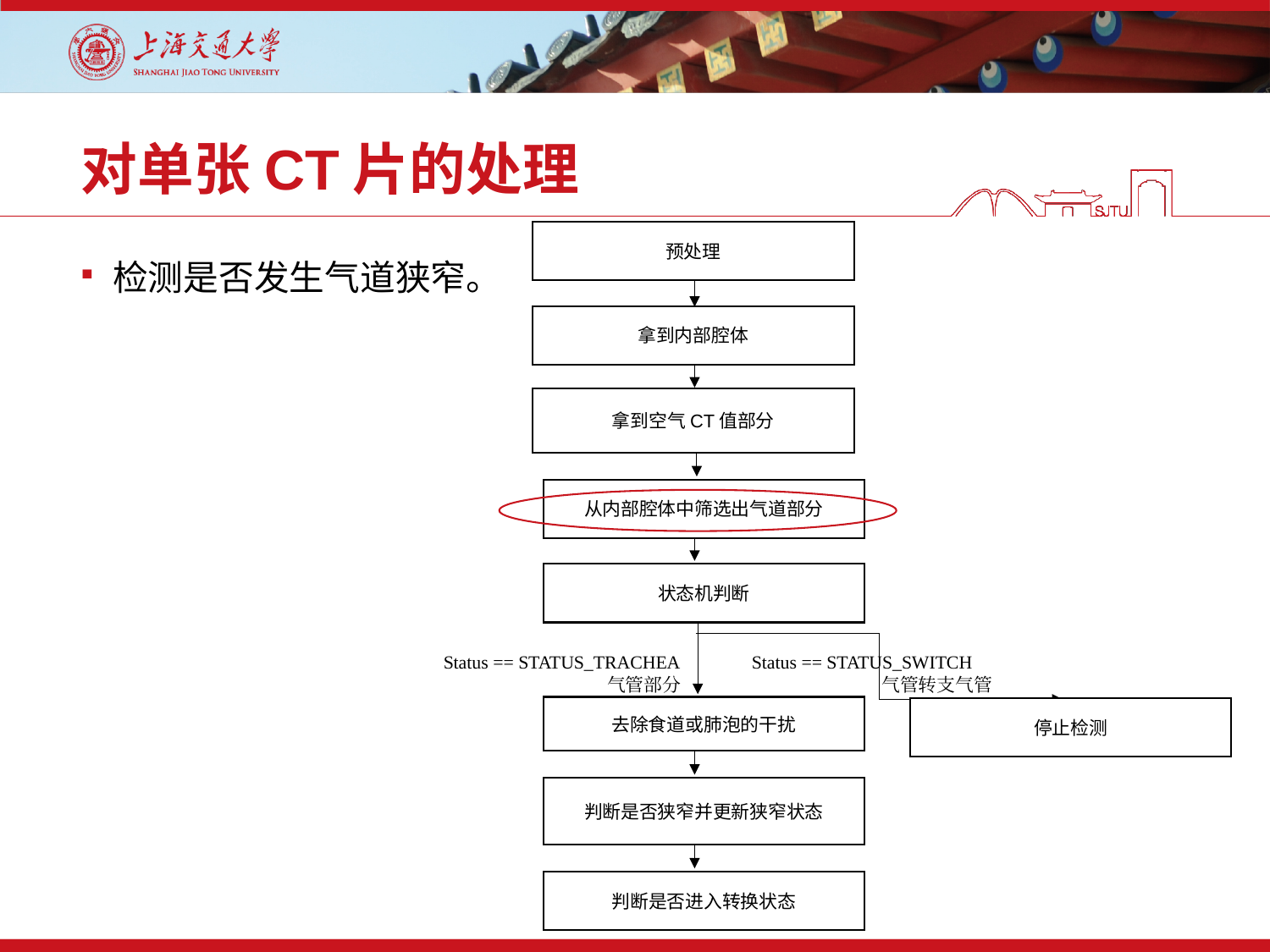

# 对单张CT片的处理
预处理
拿到内部腔体
拿到空气CT值部分
从内部腔体中筛选出气道部分
状态机判断
Status == STATUS_TRACHEA
气管部分
Status == STATUS_SWITCH
          气管转支气管

去除食道或肺泡的干扰
停止检测
判断是否狭窄并更新狭窄状态
判断是否进入转换状态
检测是否发生气道狭窄。